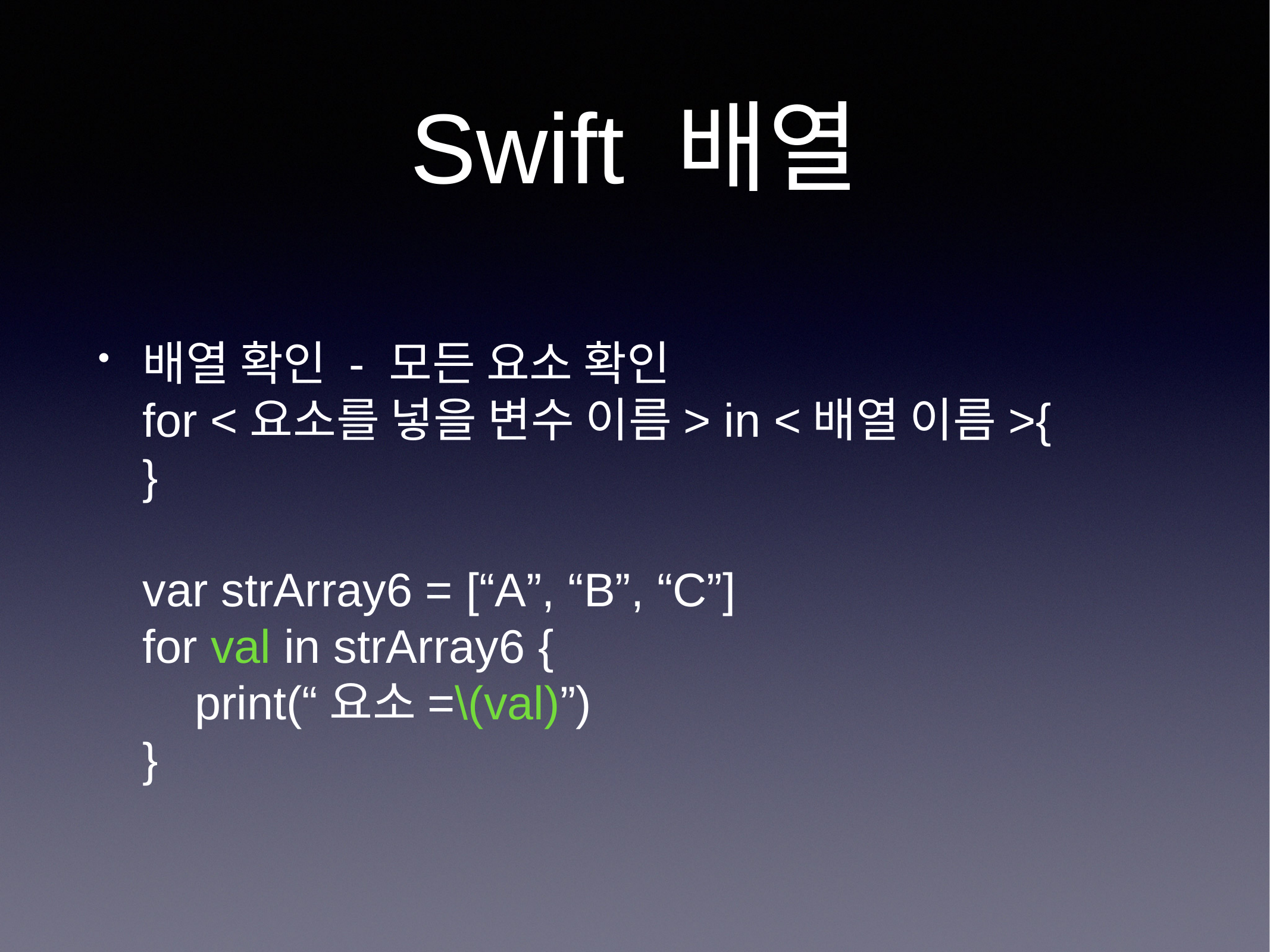

# Swift 배열
배열 확인 - 모든 요소 확인
for <요소를 넣을 변수 이름> in <배열 이름>{
}
var strArray6 = [“A”, “B”, “C”]
for val in strArray6 {
    print(“요소=\(val)”)
}